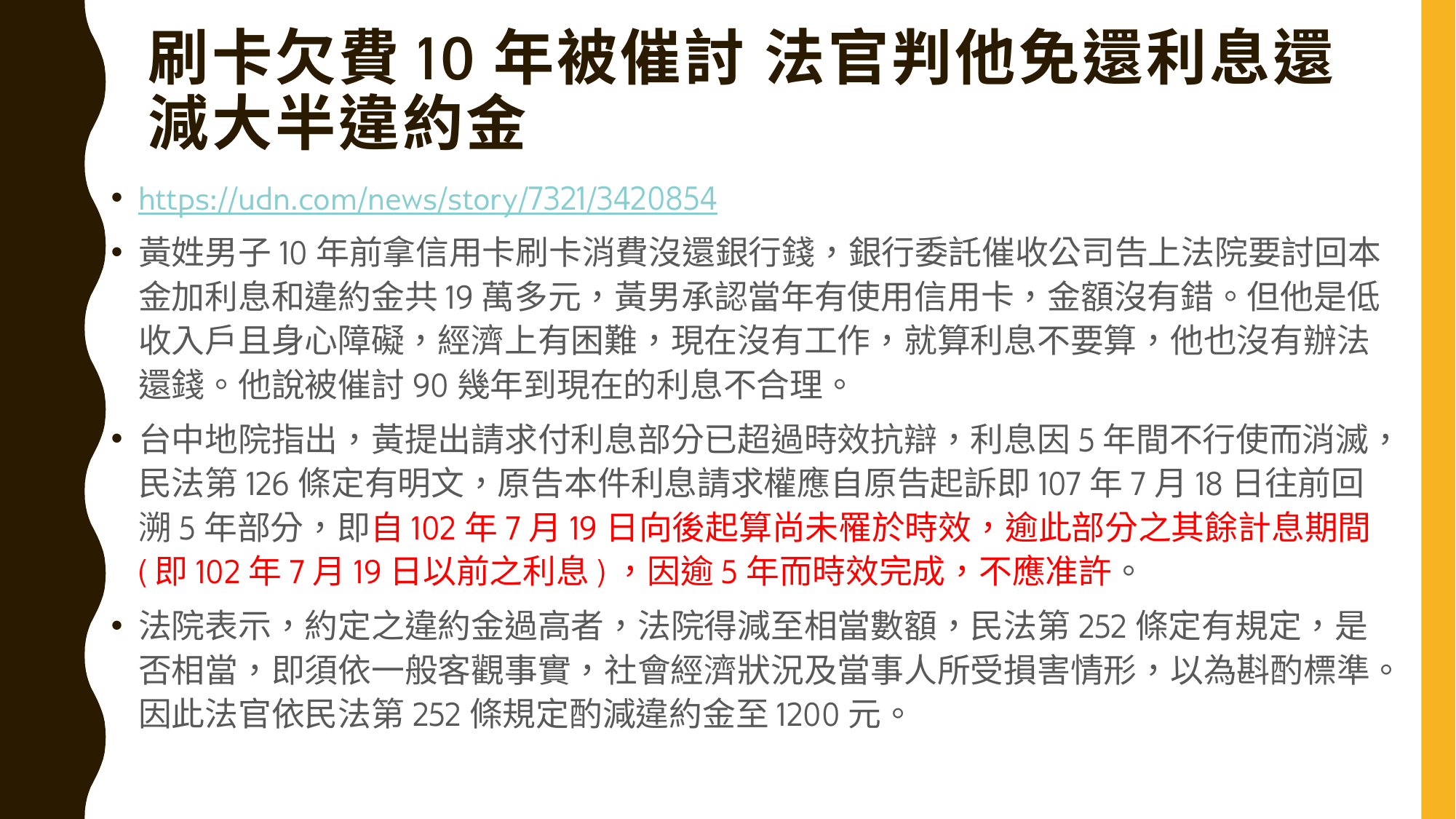

# 刷卡欠費10年被催討 法官判他免還利息還減大半違約金
https://udn.com/news/story/7321/3420854
黃姓男子10年前拿信用卡刷卡消費沒還銀行錢，銀行委託催收公司告上法院要討回本金加利息和違約金共19萬多元，黃男承認當年有使用信用卡，金額沒有錯。但他是低收入戶且身心障礙，經濟上有困難，現在沒有工作，就算利息不要算，他也沒有辦法還錢。他說被催討90幾年到現在的利息不合理。
台中地院指出，黃提出請求付利息部分已超過時效抗辯，利息因5年間不行使而消滅，民法第126條定有明文，原告本件利息請求權應自原告起訴即107年7月18日往前回溯5年部分，即自102年7月19日向後起算尚未罹於時效，逾此部分之其餘計息期間(即102年7月19日以前之利息)，因逾5年而時效完成，不應准許。
法院表示，約定之違約金過高者，法院得減至相當數額，民法第252條定有規定，是否相當，即須依一般客觀事實，社會經濟狀況及當事人所受損害情形，以為斟酌標準。因此法官依民法第252條規定酌減違約金至1200元。